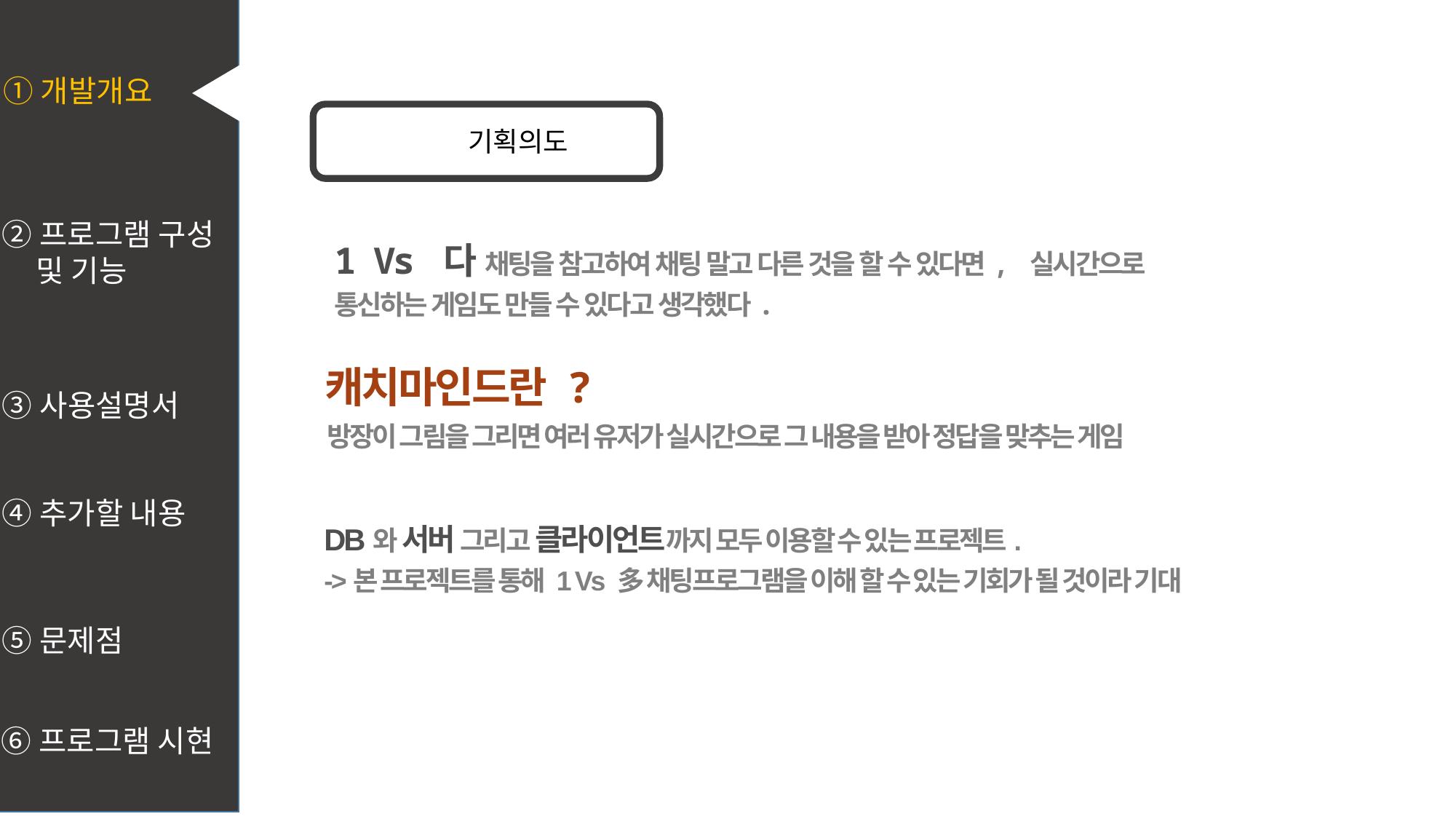

①개발개요

	    기획의도
②프로그램 구성
    및 기능

1 Vs 다 채팅을 참고하여 채팅 말고 다른 것을 할 수 있다면, 실시간으로
통신하는 게임도 만들 수 있다고 생각했다.

캐치마인드란 ?
③사용설명서
방장이 그림을 그리면 여러 유저가 실시간으로 그 내용을 받아 정답을 맞추는 게임
④추가할 내용
DB와 서버 그리고 클라이언트까지 모두 이용할 수 있는 프로젝트.
->본 프로젝트를 통해 1 Vs 多 채팅프로그램을 이해 할 수 있는 기회가 될 것이라 기대
⑤문제점
⑥프로그램 시현